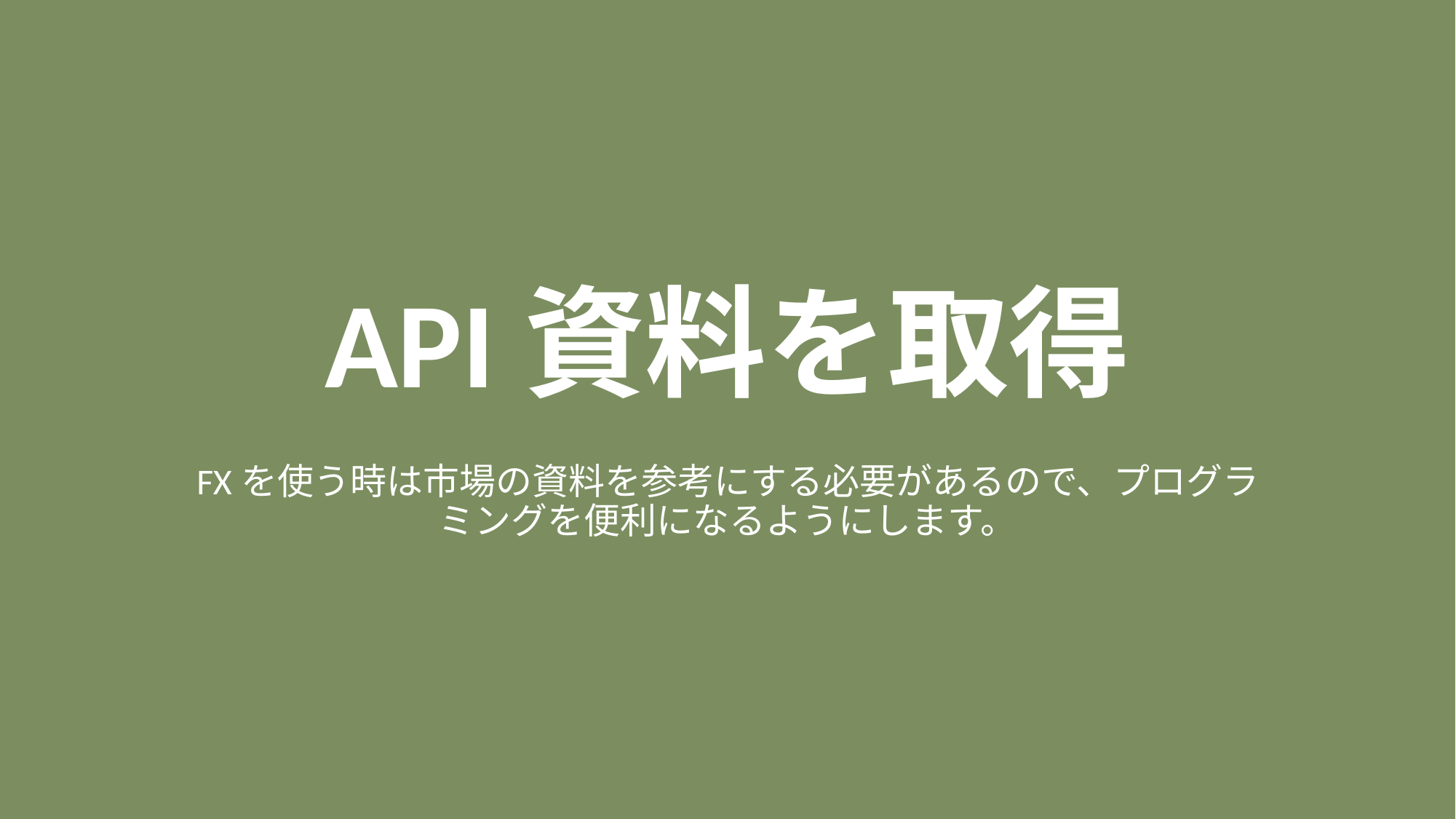

# API資料を取得
FXを使う時は市場の資料を参考にする必要があるので、プログラミングを便利になるようにします。